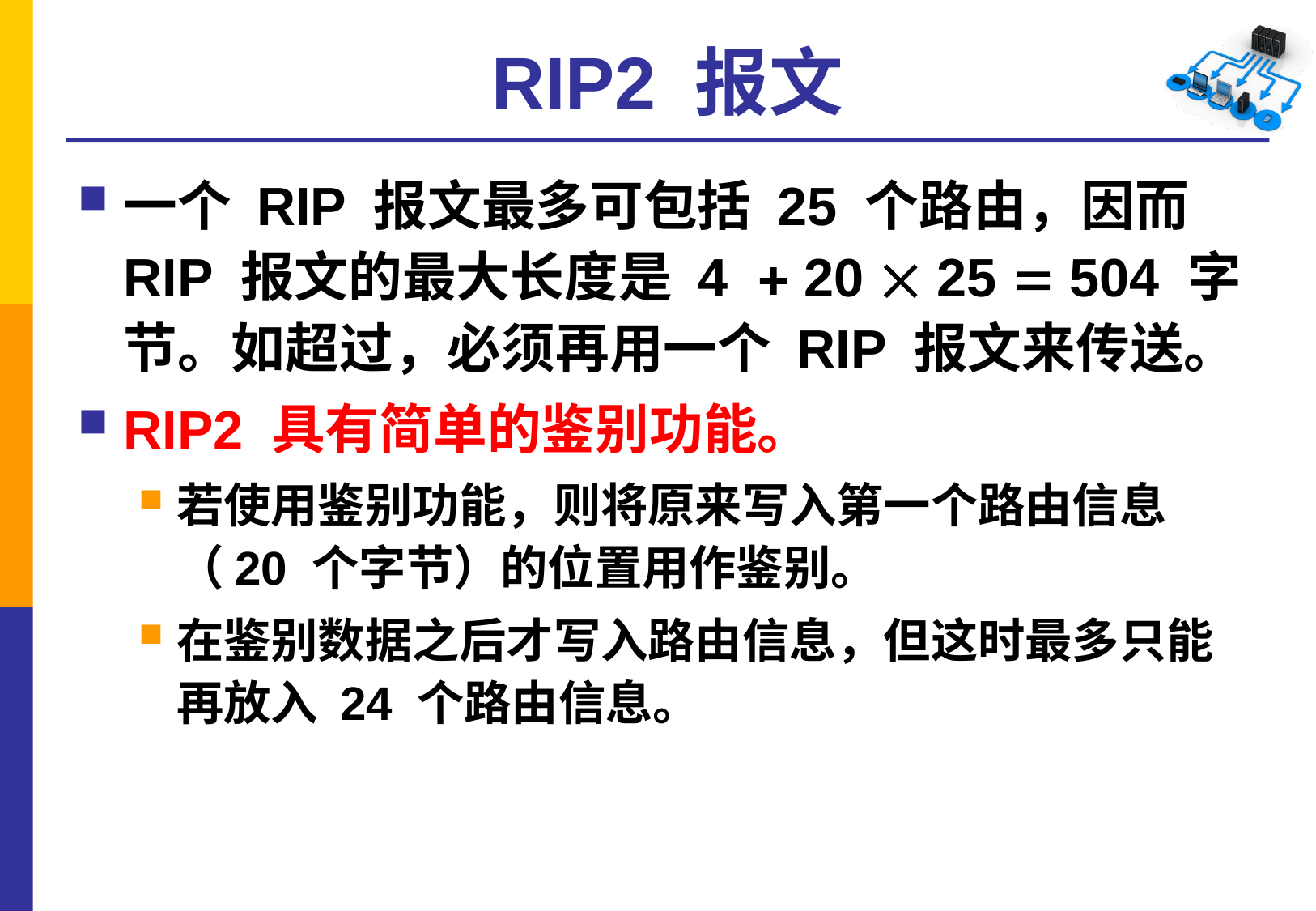

# RIP2 报文
一个 RIP 报文最多可包括 25 个路由，因而 RIP 报文的最大长度是 4  + 20 × 25 = 504 字节。如超过，必须再用一个 RIP 报文来传送。
RIP2 具有简单的鉴别功能。
若使用鉴别功能，则将原来写入第一个路由信息（20 个字节）的位置用作鉴别。
在鉴别数据之后才写入路由信息，但这时最多只能再放入 24 个路由信息。